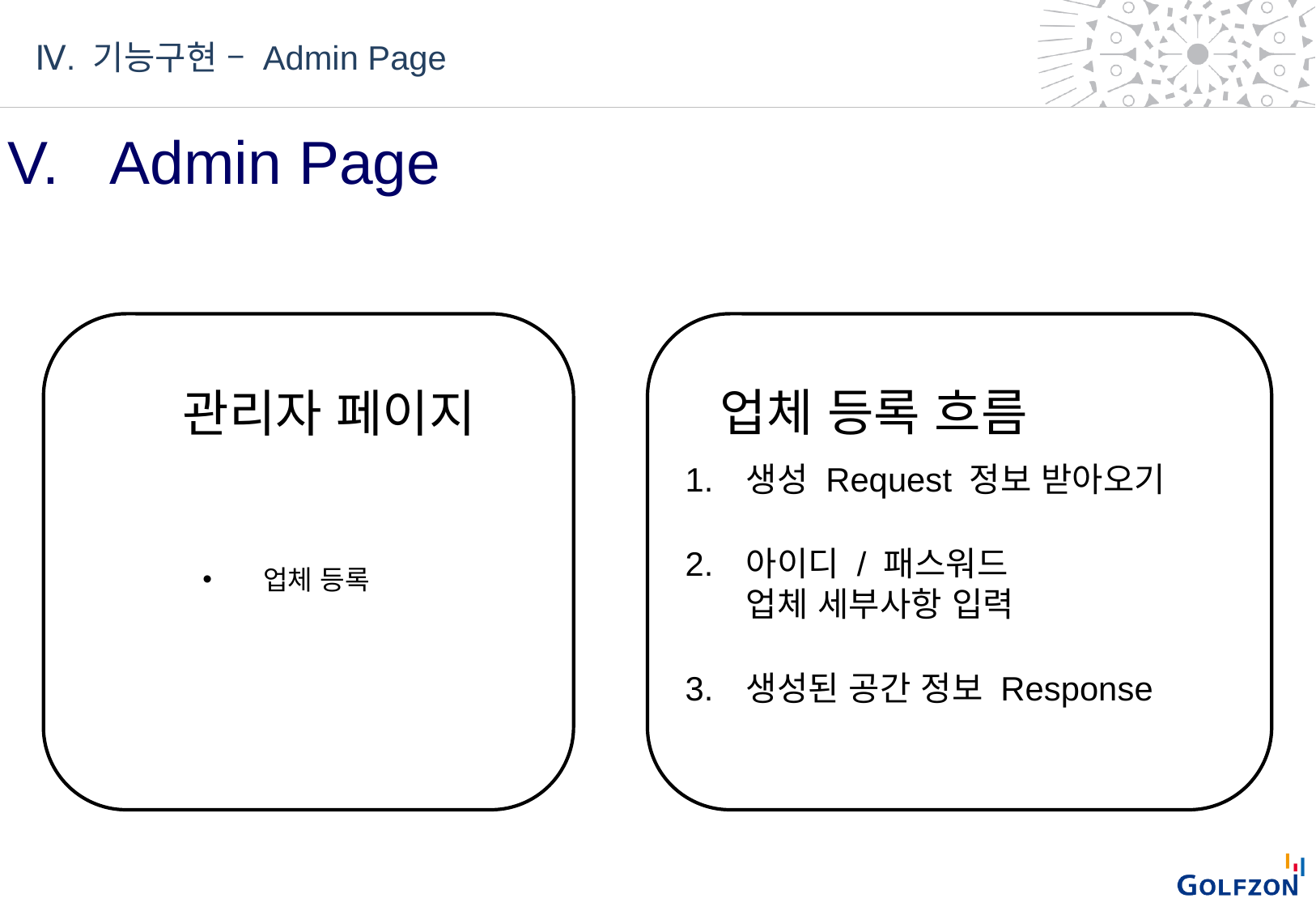

Ⅳ. 기능구현 – Admin Page
V. 	Admin Page

업체 등록

생성 Request 정보 받아오기

아이디 / 패스워드
업체 세부사항 입력

생성된 공간 정보 Response

업체 등록 흐름
관리자 페이지